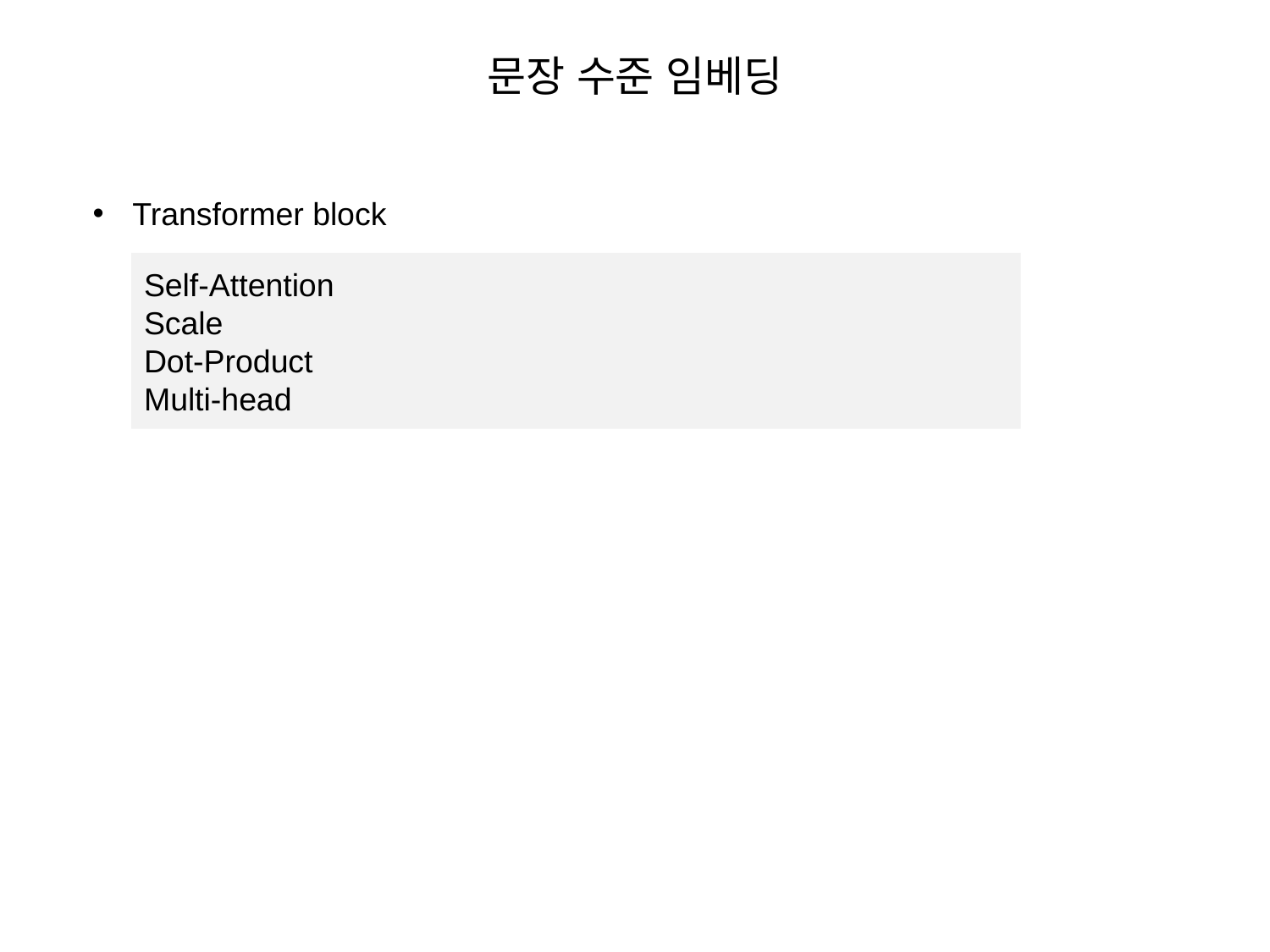

문장 수준 임베딩
Transformer block

Self-Attention
Scale
Dot-Product
Multi-head